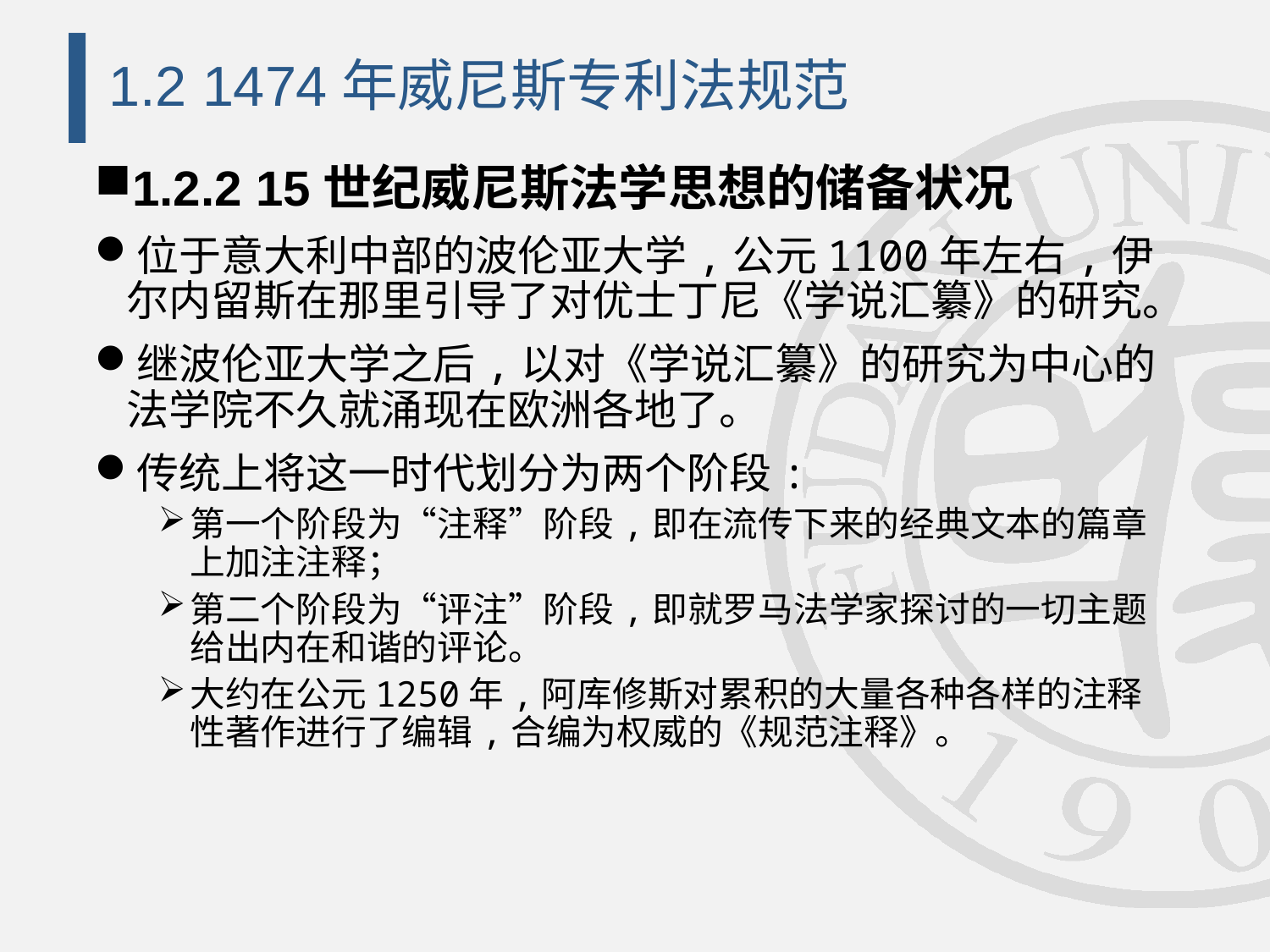

# 1.2 1474年威尼斯专利法规范
1.2.2 15世纪威尼斯法学思想的储备状况
位于意大利中部的波伦亚大学,公元1100年左右,伊尔内留斯在那里引导了对优士丁尼《学说汇纂》的研究。
继波伦亚大学之后,以对《学说汇纂》的研究为中心的法学院不久就涌现在欧洲各地了。
传统上将这一时代划分为两个阶段:
第一个阶段为“注释”阶段,即在流传下来的经典文本的篇章上加注注释；
第二个阶段为“评注”阶段,即就罗马法学家探讨的一切主题给出内在和谐的评论。
大约在公元1250年,阿库修斯对累积的大量各种各样的注释性著作进行了编辑,合编为权威的《规范注释》。